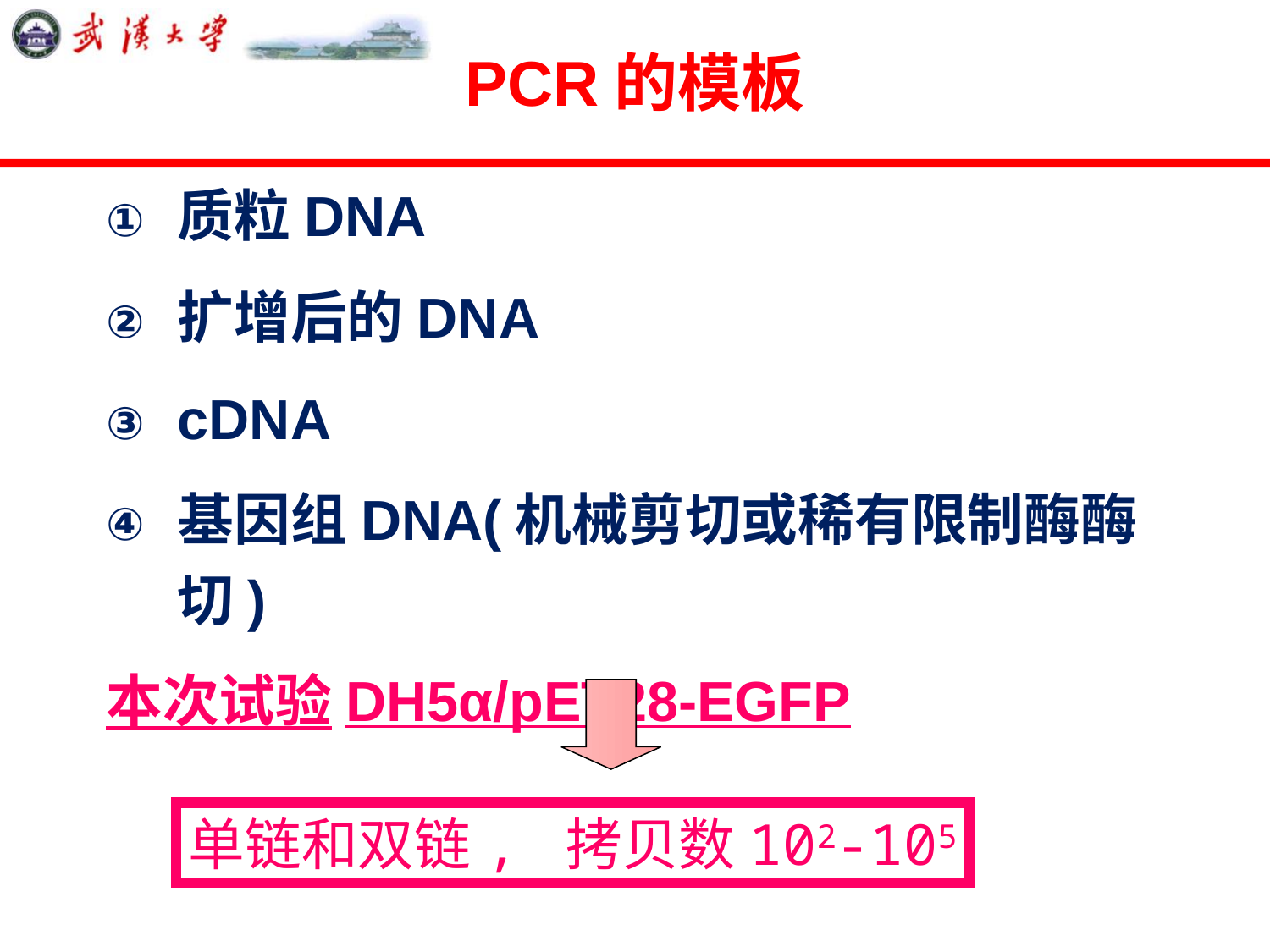

# PCR的模板

质粒DNA
扩增后的DNA
cDNA
基因组DNA(机械剪切或稀有限制酶酶切)
本次试验DH5α/pET28-EGFP

单链和双链, 拷贝数102-105